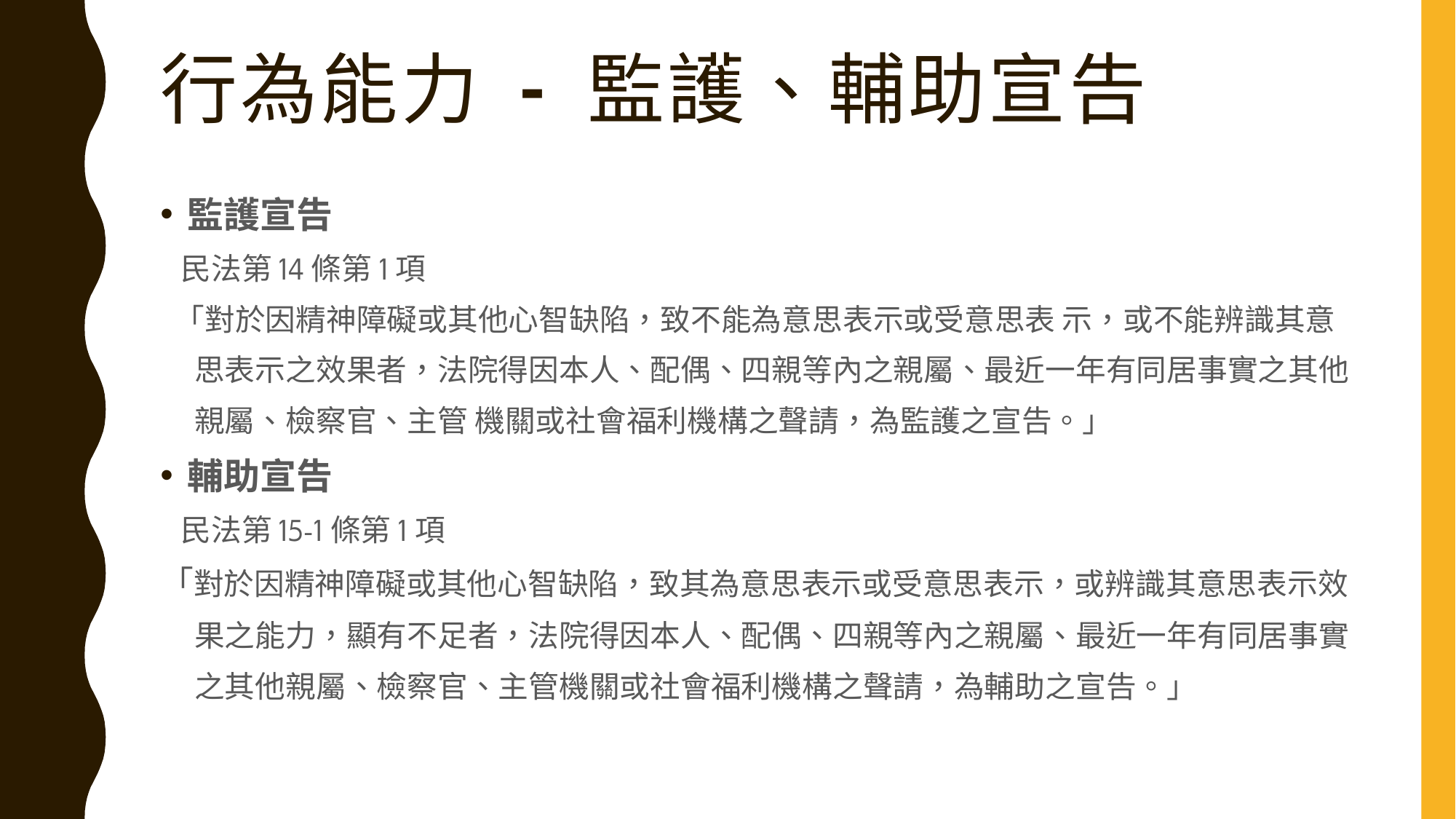

# 行為能力 - 監護、輔助宣告
監護宣告
  民法第14條第1項
 「對於因精神障礙或其他心智缺陷，致不能為意思表示或受意思表 示，或不能辨識其意
    思表示之效果者，法院得因本人、配偶、四親等內之親屬、最近一年有同居事實之其他
    親屬、檢察官、主管 機關或社會福利機構之聲請，為監護之宣告。」
輔助宣告
  民法第15-1條第1項
「對於因精神障礙或其他心智缺陷，致其為意思表示或受意思表示，或辨識其意思表示效
    果之能力，顯有不足者，法院得因本人、配偶、四親等內之親屬、最近一年有同居事實
    之其他親屬、檢察官、主管機關或社會福利機構之聲請，為輔助之宣告。」